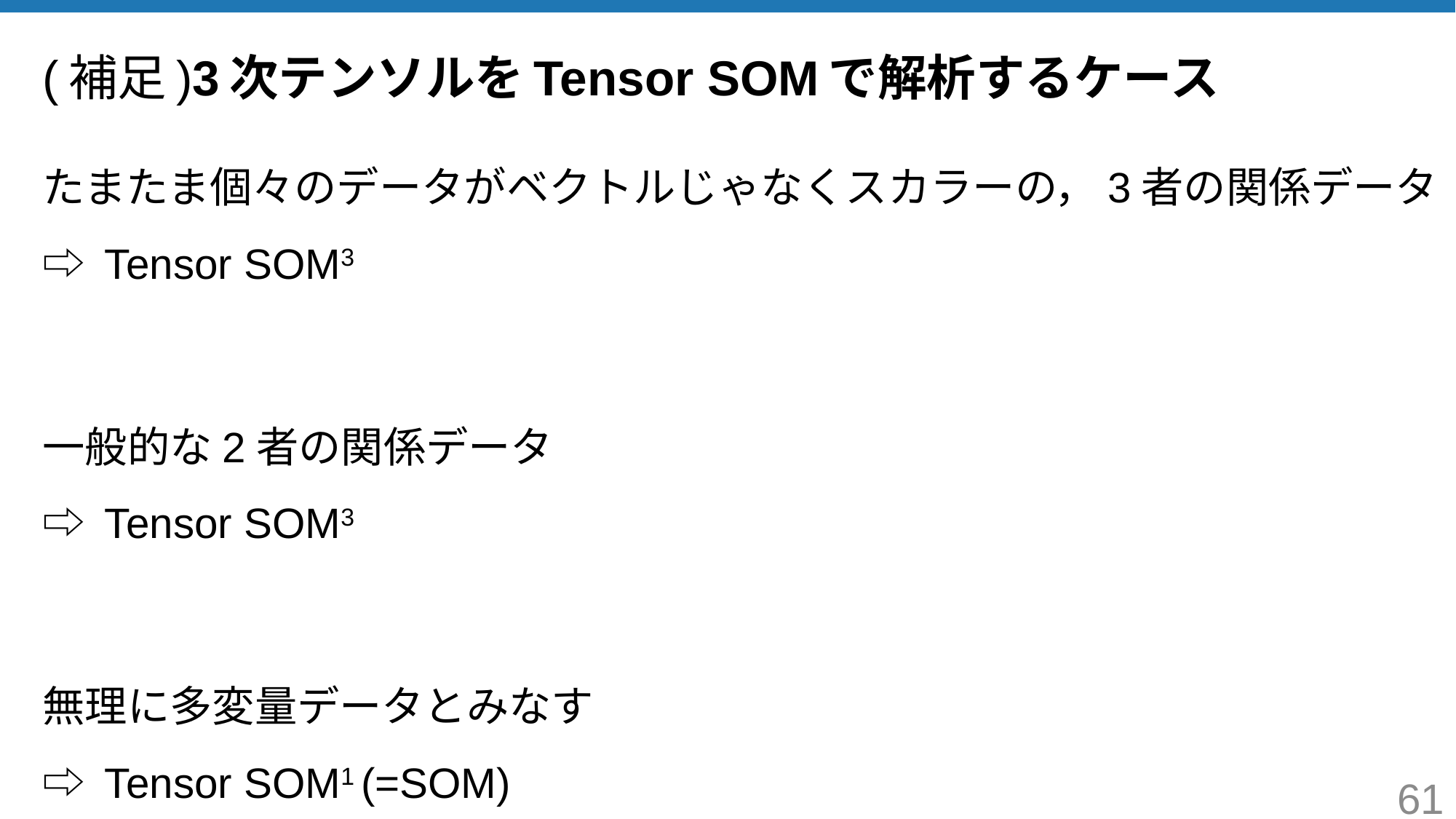

# (補足)3次テンソルをTensor SOMで解析するケース
たまたま個々のデータがベクトルじゃなくスカラーの，3者の関係データ
⇨ Tensor SOM3

一般的な2者の関係データ
⇨ Tensor SOM3

無理に多変量データとみなす
⇨ Tensor SOM1 (=SOM)

61